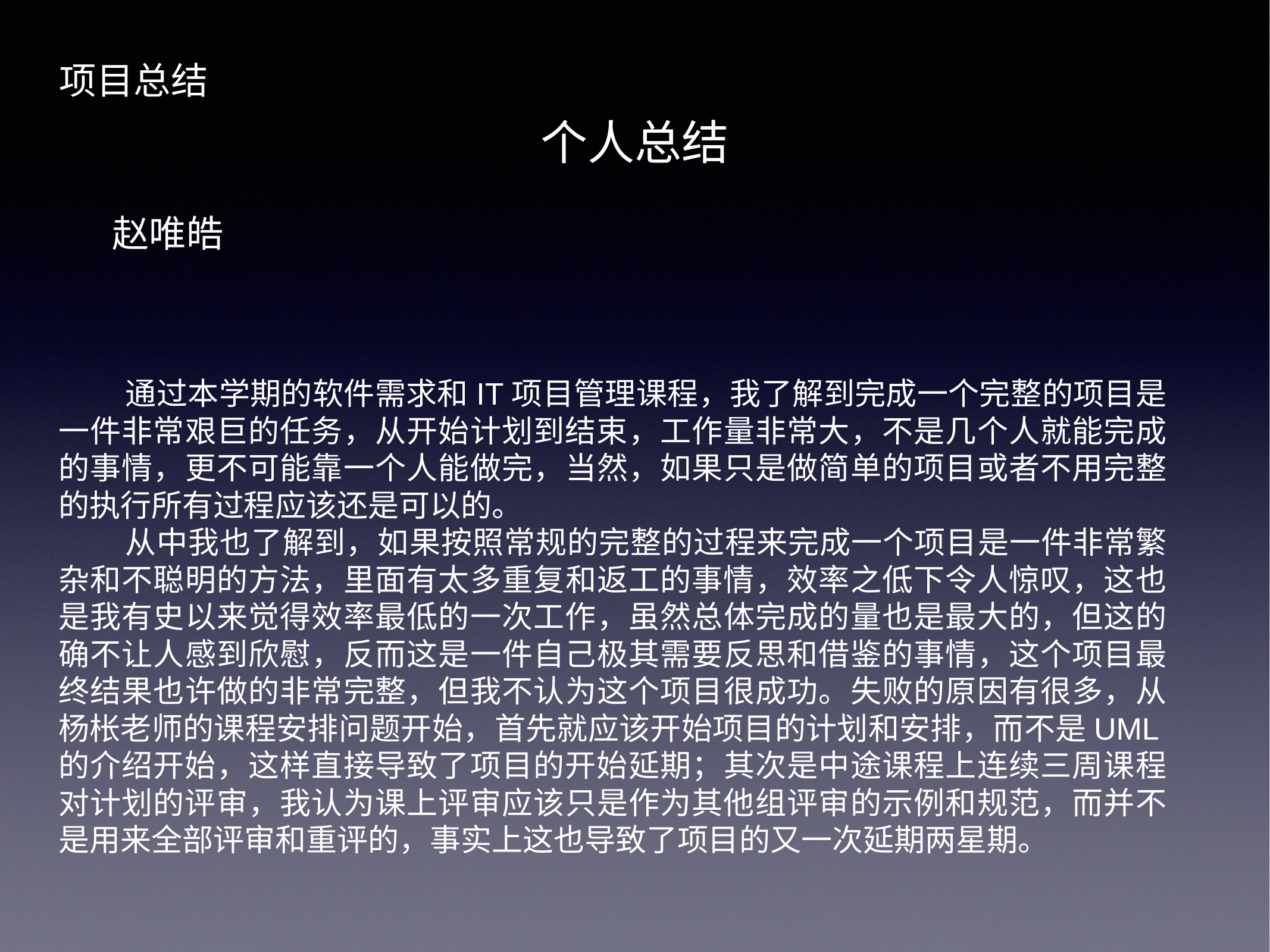

项目总结
个人总结
赵唯皓
通过本学期的软件需求和IT项目管理课程，我了解到完成一个完整的项目是一件非常艰巨的任务，从开始计划到结束，工作量非常大，不是几个人就能完成的事情，更不可能靠一个人能做完，当然，如果只是做简单的项目或者不用完整的执行所有过程应该还是可以的。
从中我也了解到，如果按照常规的完整的过程来完成一个项目是一件非常繁杂和不聪明的方法，里面有太多重复和返工的事情，效率之低下令人惊叹，这也是我有史以来觉得效率最低的一次工作，虽然总体完成的量也是最大的，但这的确不让人感到欣慰，反而这是一件自己极其需要反思和借鉴的事情，这个项目最终结果也许做的非常完整，但我不认为这个项目很成功。失败的原因有很多，从杨枨老师的课程安排问题开始，首先就应该开始项目的计划和安排，而不是UML的介绍开始，这样直接导致了项目的开始延期；其次是中途课程上连续三周课程对计划的评审，我认为课上评审应该只是作为其他组评审的示例和规范，而并不是用来全部评审和重评的，事实上这也导致了项目的又一次延期两星期。